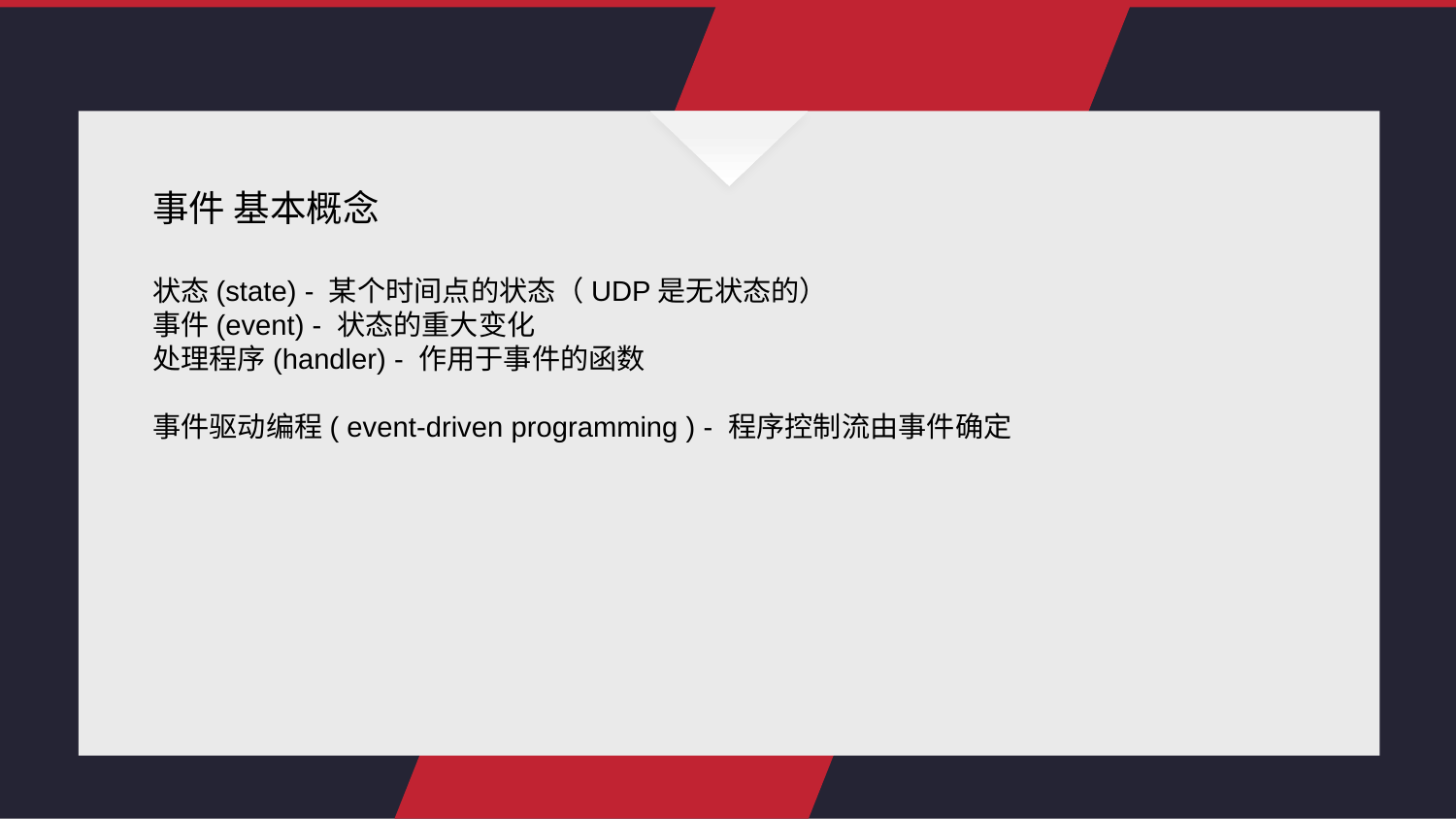

事件 基本概念

状态(state) - 某个时间点的状态（UDP是无状态的）
事件(event) - 状态的重大变化
处理程序(handler) - 作用于事件的函数

事件驱动编程( event-driven programming ) - 程序控制流由事件确定